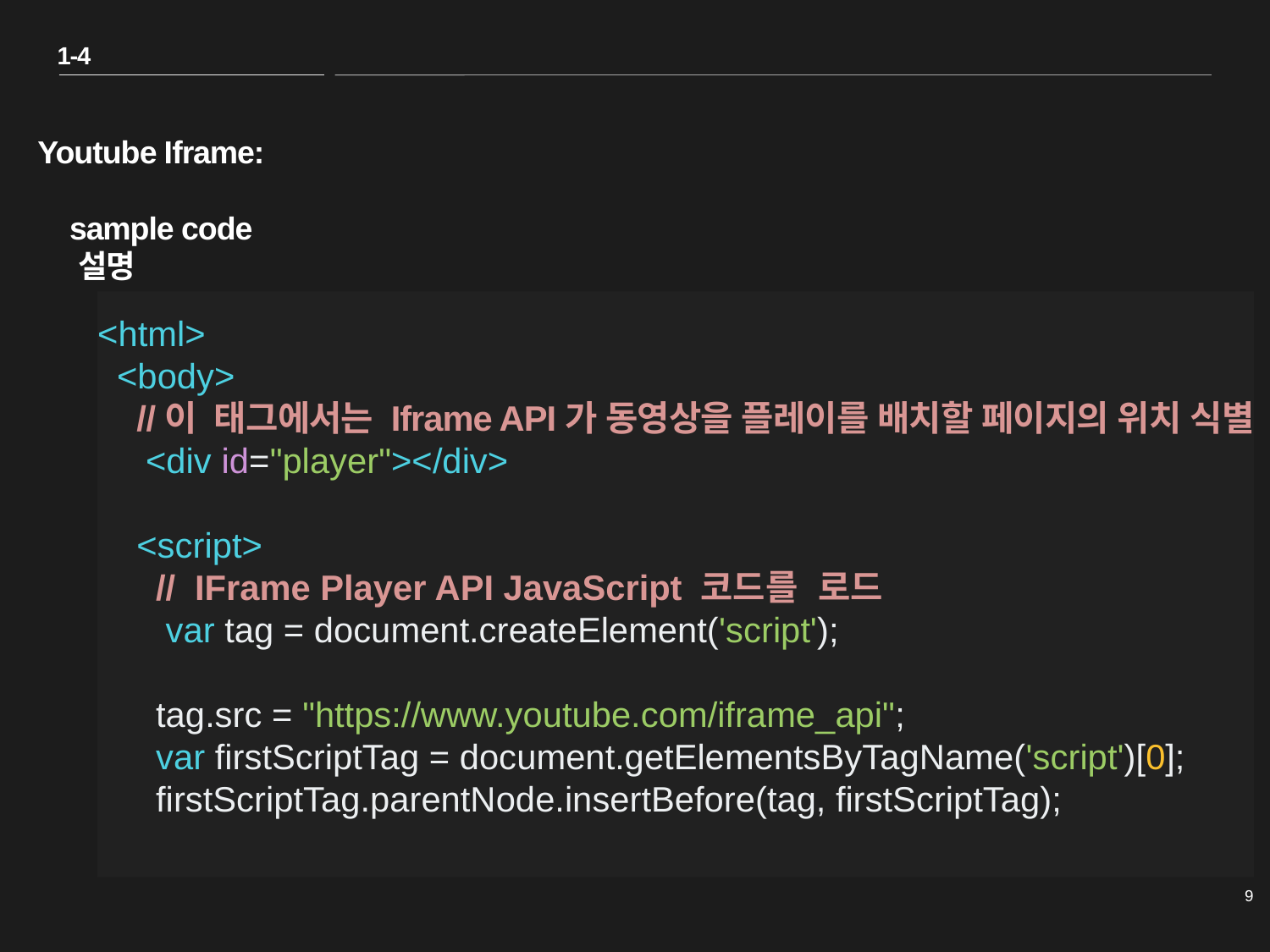

1-4
Youtube Iframe:
    sample code
    설명
<html>
  <body>
    //이  태그에서는 Iframe API가 동영상을 플레이를 배치할 페이지의 위치 식별
    <div id="player"></div>
    <script>
      //  IFrame Player API JavaScript 코드를  로드
      var tag = document.createElement('script');
      tag.src = "https://www.youtube.com/iframe_api";
      var firstScriptTag = document.getElementsByTagName('script')[0];
      firstScriptTag.parentNode.insertBefore(tag, firstScriptTag);
9